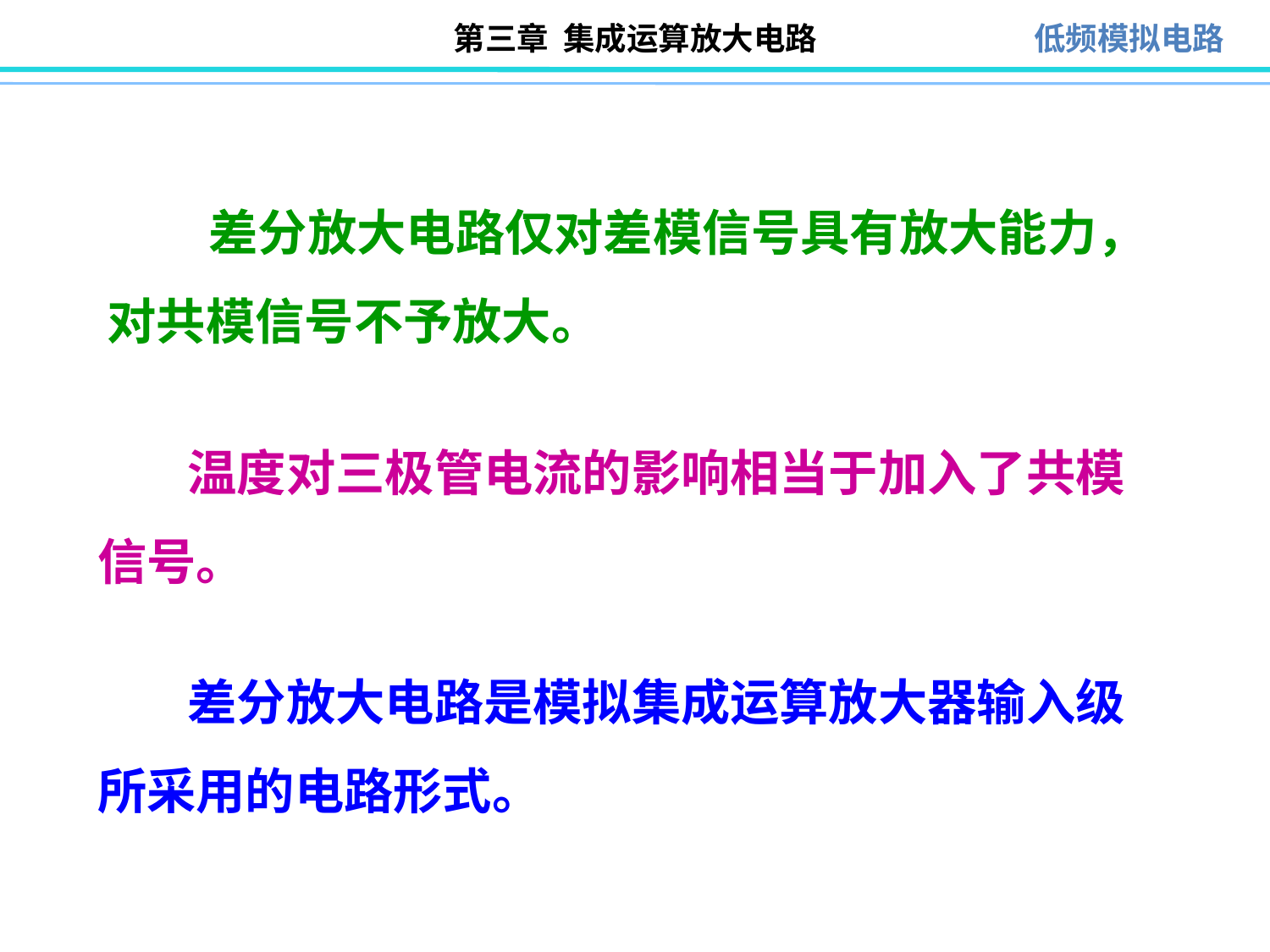

差分放大电路仅对差模信号具有放大能力，对共模信号不予放大。
       温度对三极管电流的影响相当于加入了共模
信号。
       差分放大电路是模拟集成运算放大器输入级所采用的电路形式。